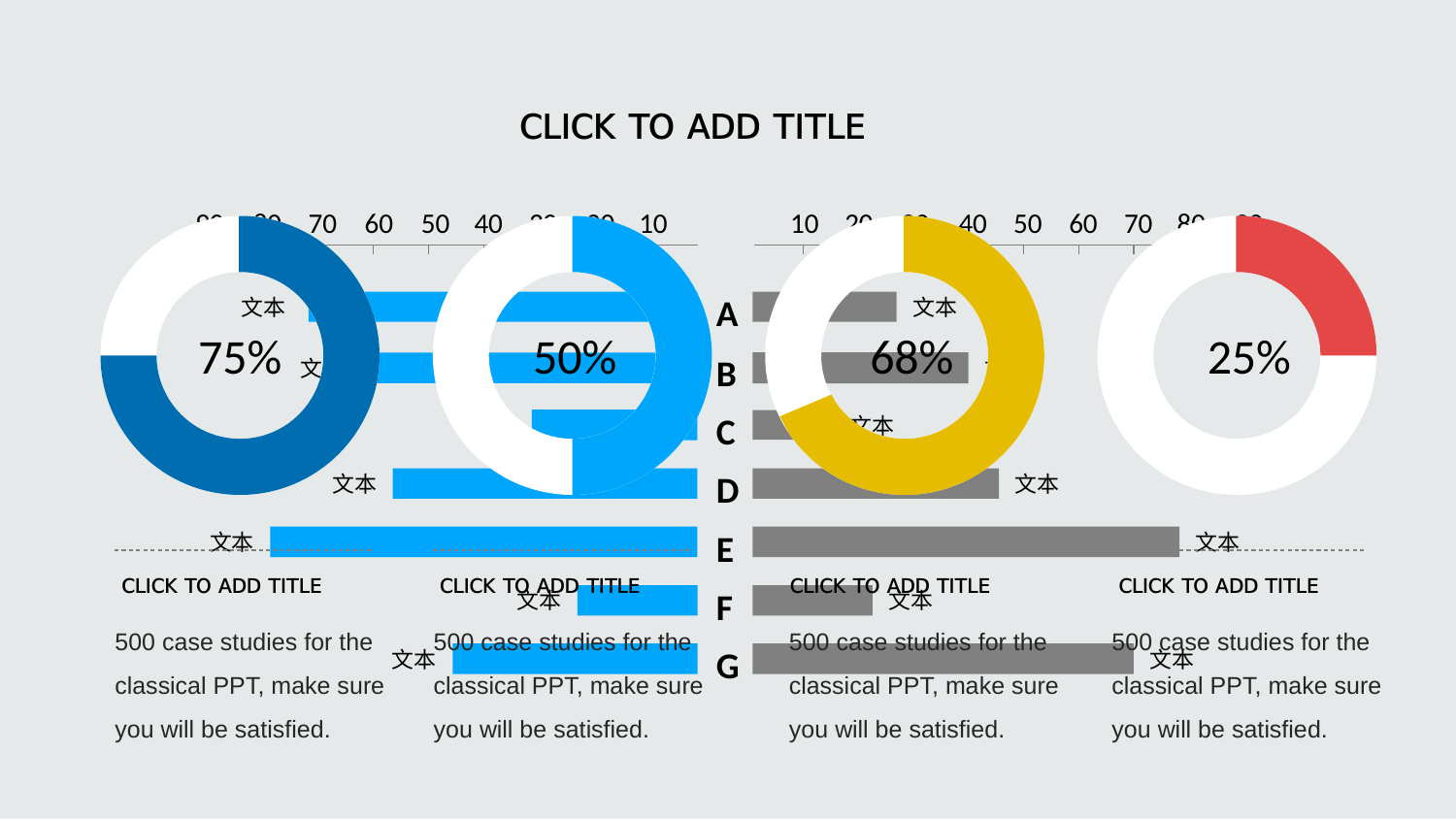

CLICK TO ADD TITLE
90
80
70
60
50
40
30
20
10
10
20
30
40
50
60
70
80
90

75%

50%

68%

25%
A
B
C
D
E
F
G
文本

文本

文本

文本

文本

文本

文本

文本

文本

文本

 CLICK TO ADD TITLE
 CLICK TO ADD TITLE
 CLICK TO ADD TITLE
 CLICK TO ADD TITLE
文本

文本

500 case studies for the classical PPT, make sure you will be satisfied.
500 case studies for the classical PPT, make sure you will be satisfied.
500 case studies for the classical PPT, make sure you will be satisfied.
500 case studies for the classical PPT, make sure you will be satisfied.
文本

文本